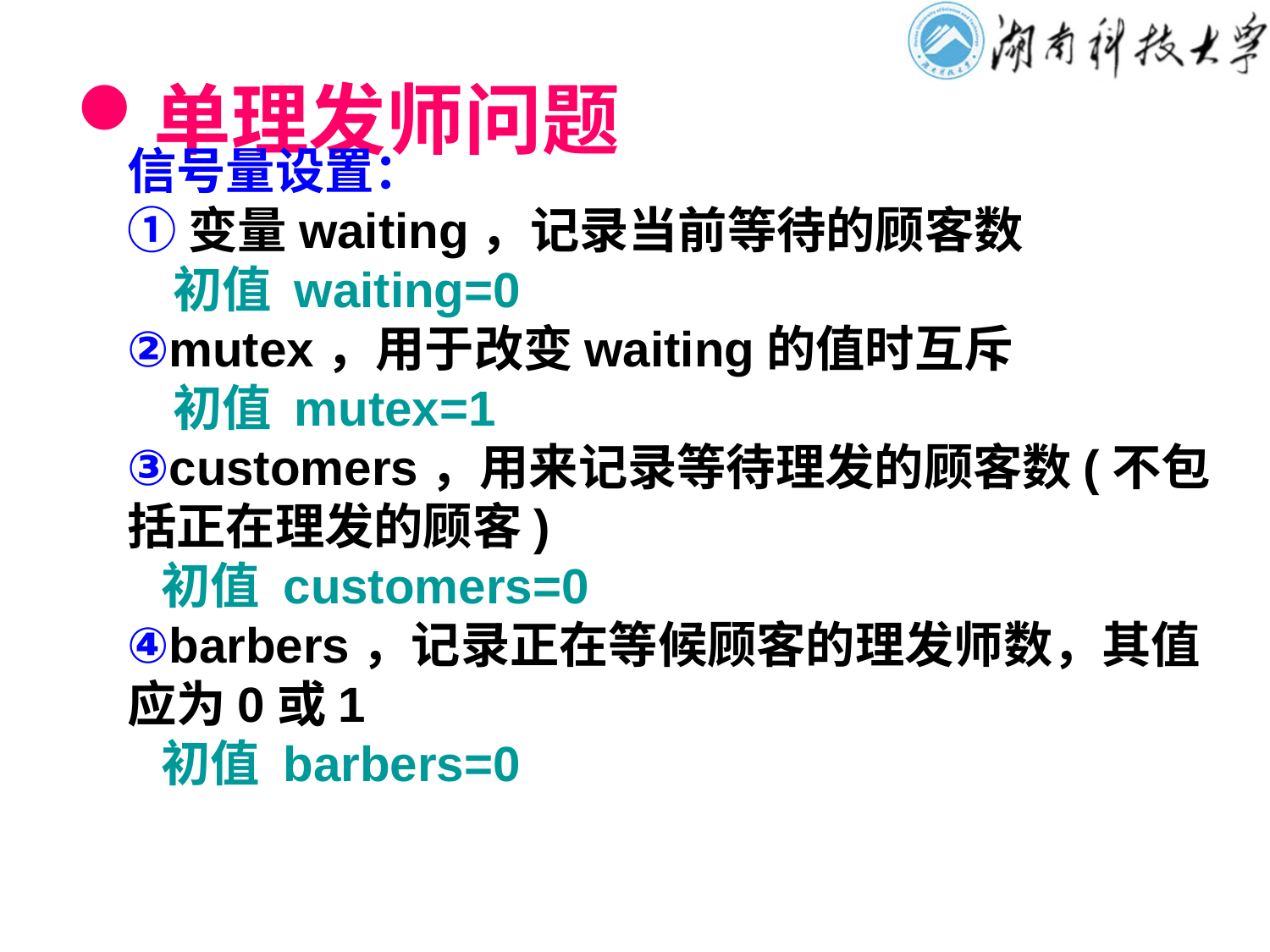

# 单理发师问题
信号量设置：
①变量waiting，记录当前等待的顾客数
   初值 waiting=0
②mutex，用于改变waiting的值时互斥
   初值 mutex=1
③customers，用来记录等待理发的顾客数(不包括正在理发的顾客)
  初值 customers=0
④barbers，记录正在等候顾客的理发师数，其值应为0或1
  初值 barbers=0